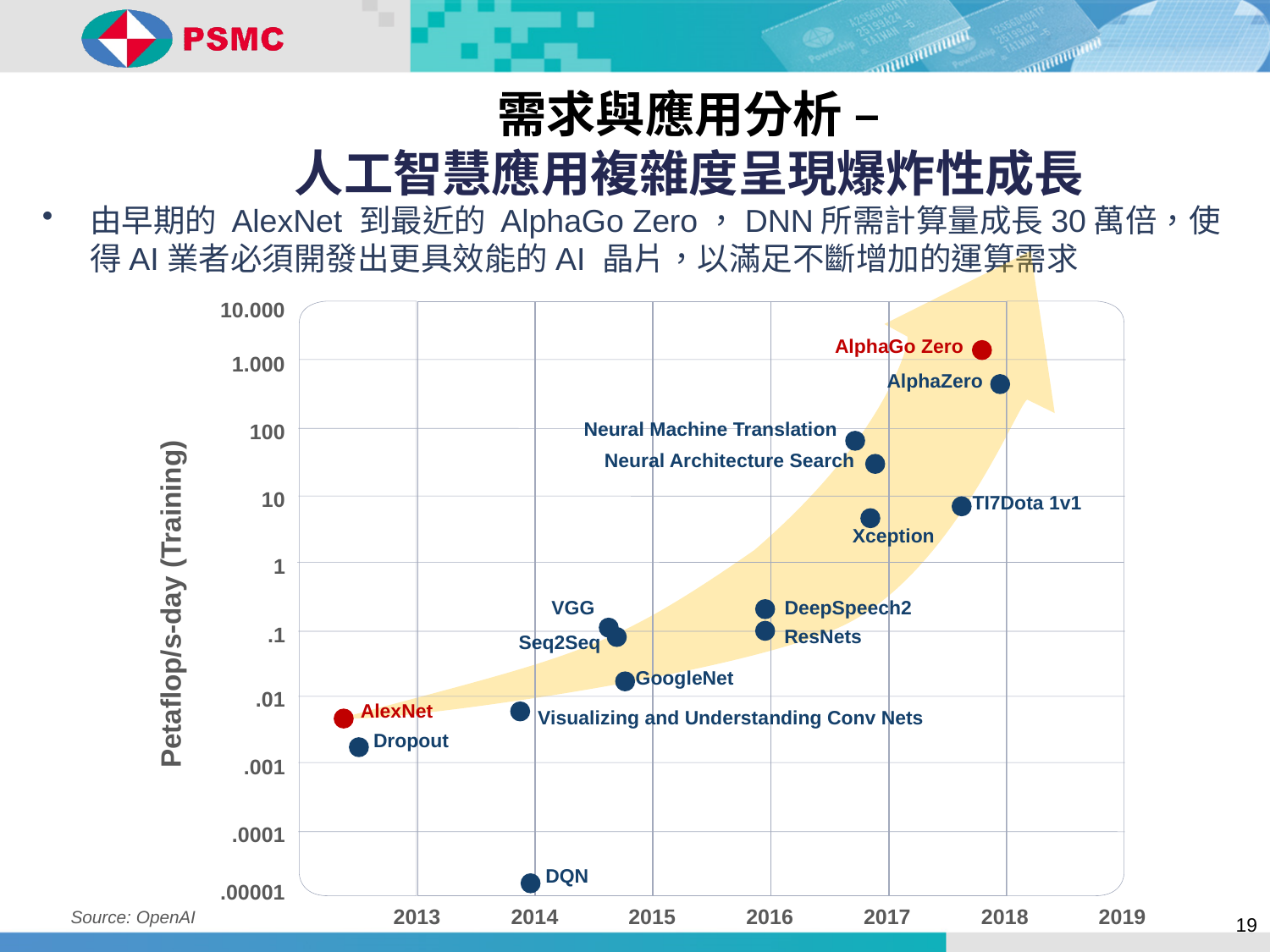

需求與應用分析 –
人工智慧應用複雜度呈現爆炸性成長
由早期的 AlexNet 到最近的 AlphaGo Zero，DNN所需計算量成長30萬倍，使得AI業者必須開發出更具效能的AI 晶片，以滿足不斷增加的運算需求

10.000

AlphaGo Zero

1.000

AlphaZero

Neural Machine Translation
100

Neural Architecture Search

10
TI7Dota 1v1

Xception
1

Petaflop/s-day (Training)
DeepSpeech2
VGG

.1
ResNets

Seq2Seq

GoogleNet

.01

AlexNet

Visualizing and Understanding Conv Nets

Dropout

.001

.0001

DQN

.00001
2013
2014
2015
2016
2017
2018
2019
Source: OpenAI
19